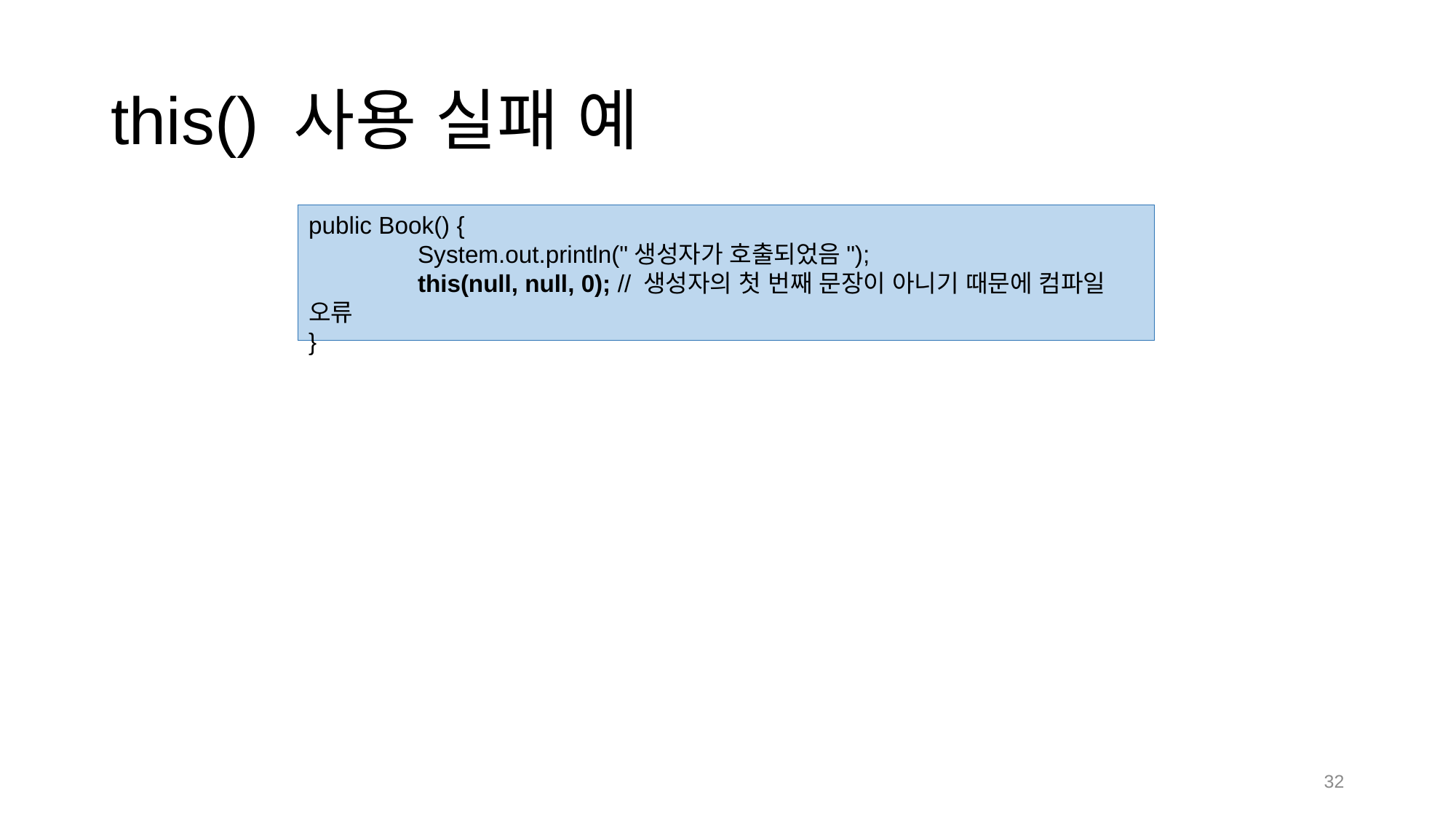

# this() 사용 실패 예
public Book() {
	System.out.println("생성자가 호출되었음");
	this(null, null, 0); // 생성자의 첫 번째 문장이 아니기 때문에 컴파일 오류
}
32